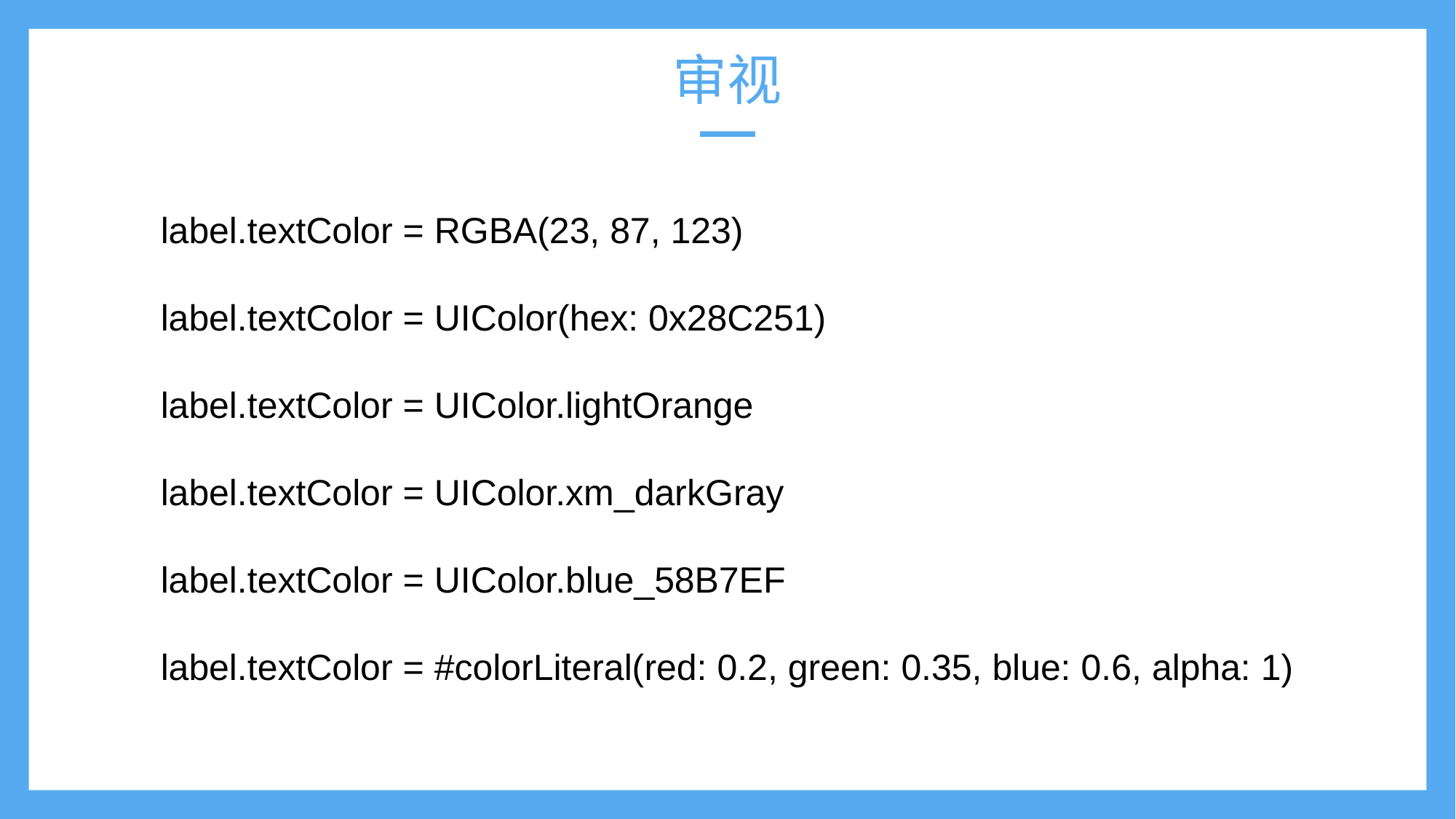

# 审视
label.textColor = RGBA(23, 87, 123)
label.textColor = UIColor(hex: 0x28C251)
label.textColor = UIColor.lightOrange
label.textColor = UIColor.xm_darkGray
label.textColor = UIColor.blue_58B7EF
label.textColor = #colorLiteral(red: 0.2, green: 0.35, blue: 0.6, alpha: 1)
未来展望